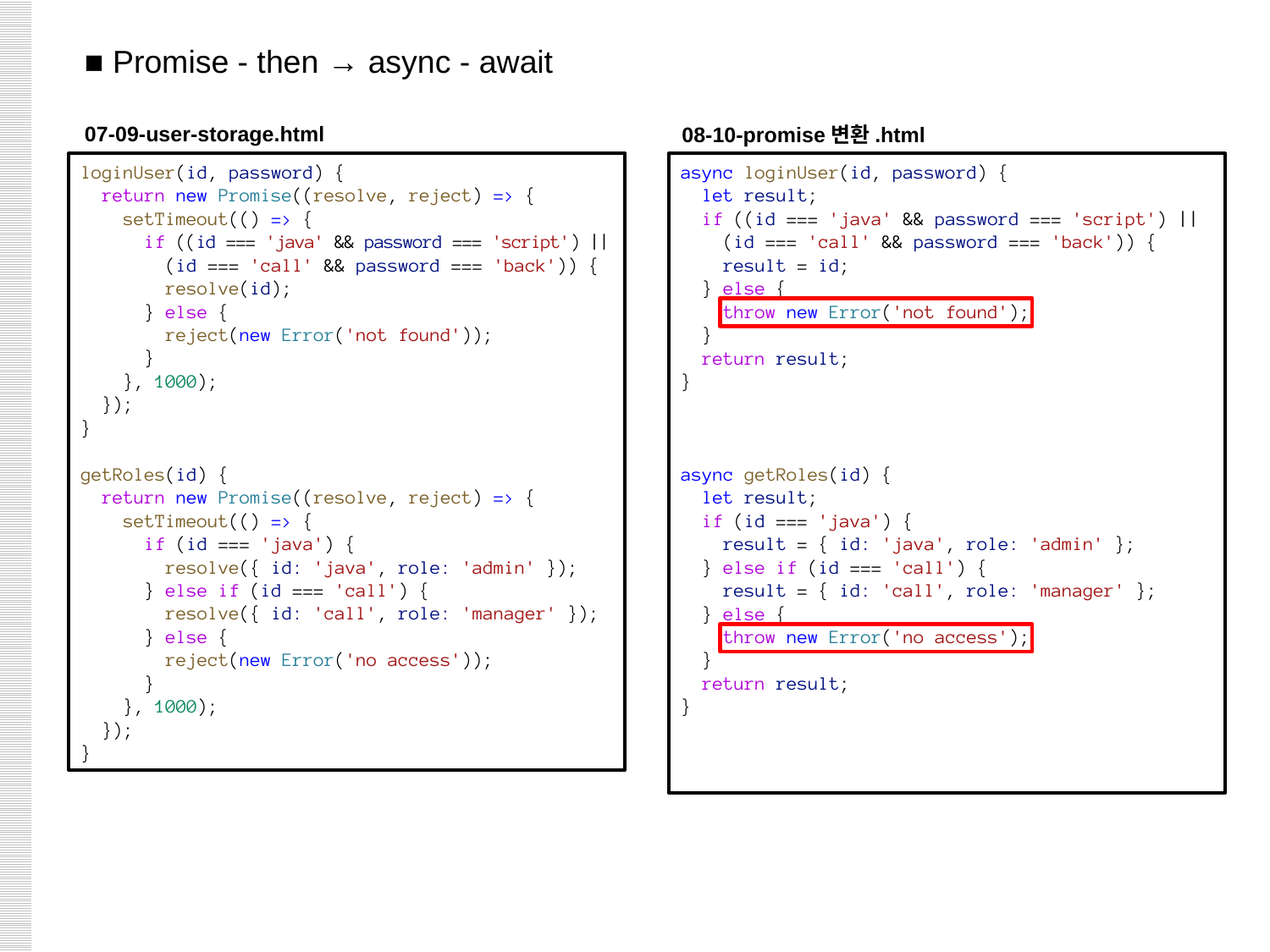

■ Promise - then → async - await
07-09-user-storage.html
08-10-promise변환.html
loginUser(id, password) {
  return new Promise((resolve, reject) => {
    setTimeout(() => {
      if ((id === 'java' && password === 'script') ||
        (id === 'call' && password === 'back')) {
        resolve(id);
      } else {
        reject(new Error('not found'));
      }
    }, 1000);
  });
}

getRoles(id) {
  return new Promise((resolve, reject) => {
    setTimeout(() => {
      if (id === 'java') {
        resolve({ id: 'java', role: 'admin' });
      } else if (id === 'call') {
        resolve({ id: 'call', role: 'manager' });
      } else {
        reject(new Error('no access'));
      }
    }, 1000);
  });
}
async loginUser(id, password) {
  let result;
  if ((id === 'java' && password === 'script') ||
    (id === 'call' && password === 'back')) {
    result = id;
  } else {
    throw new Error('not found');
  }
  return result;
}

async getRoles(id) {
  let result;
  if (id === 'java') {
    result = { id: 'java', role: 'admin' };
  } else if (id === 'call') {
    result = { id: 'call', role: 'manager' };
  } else {
    throw new Error('no access');
  }
  return result;
}